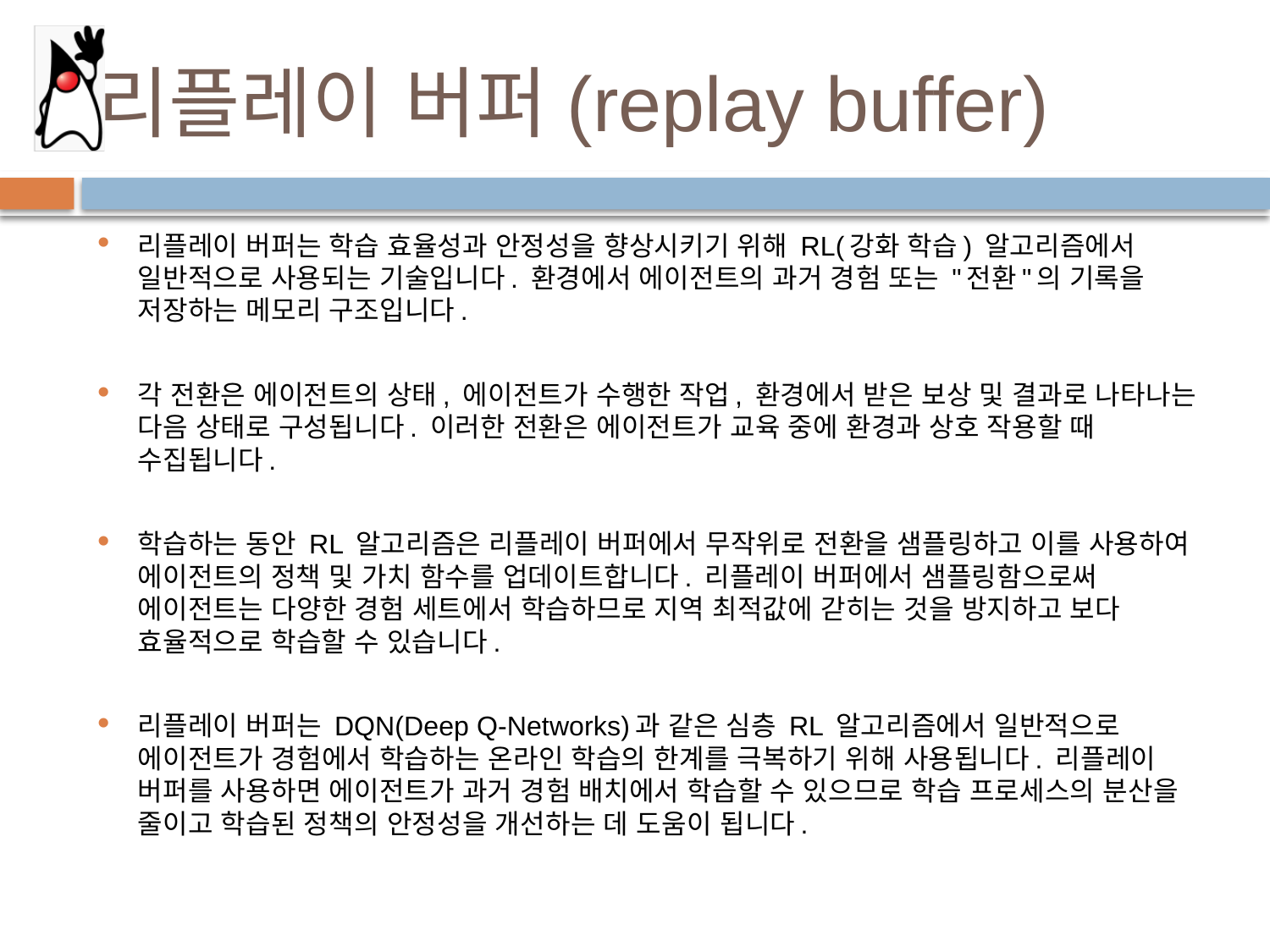

# 리플레이 버퍼(replay buffer)
리플레이 버퍼는 학습 효율성과 안정성을 향상시키기 위해 RL(강화 학습) 알고리즘에서 일반적으로 사용되는 기술입니다. 환경에서 에이전트의 과거 경험 또는 "전환"의 기록을 저장하는 메모리 구조입니다.

각 전환은 에이전트의 상태, 에이전트가 수행한 작업, 환경에서 받은 보상 및 결과로 나타나는 다음 상태로 구성됩니다. 이러한 전환은 에이전트가 교육 중에 환경과 상호 작용할 때 수집됩니다.

학습하는 동안 RL 알고리즘은 리플레이 버퍼에서 무작위로 전환을 샘플링하고 이를 사용하여 에이전트의 정책 및 가치 함수를 업데이트합니다. 리플레이 버퍼에서 샘플링함으로써 에이전트는 다양한 경험 세트에서 학습하므로 지역 최적값에 갇히는 것을 방지하고 보다 효율적으로 학습할 수 있습니다.

리플레이 버퍼는 DQN(Deep Q-Networks)과 같은 심층 RL 알고리즘에서 일반적으로 에이전트가 경험에서 학습하는 온라인 학습의 한계를 극복하기 위해 사용됩니다. 리플레이 버퍼를 사용하면 에이전트가 과거 경험 배치에서 학습할 수 있으므로 학습 프로세스의 분산을 줄이고 학습된 정책의 안정성을 개선하는 데 도움이 됩니다.